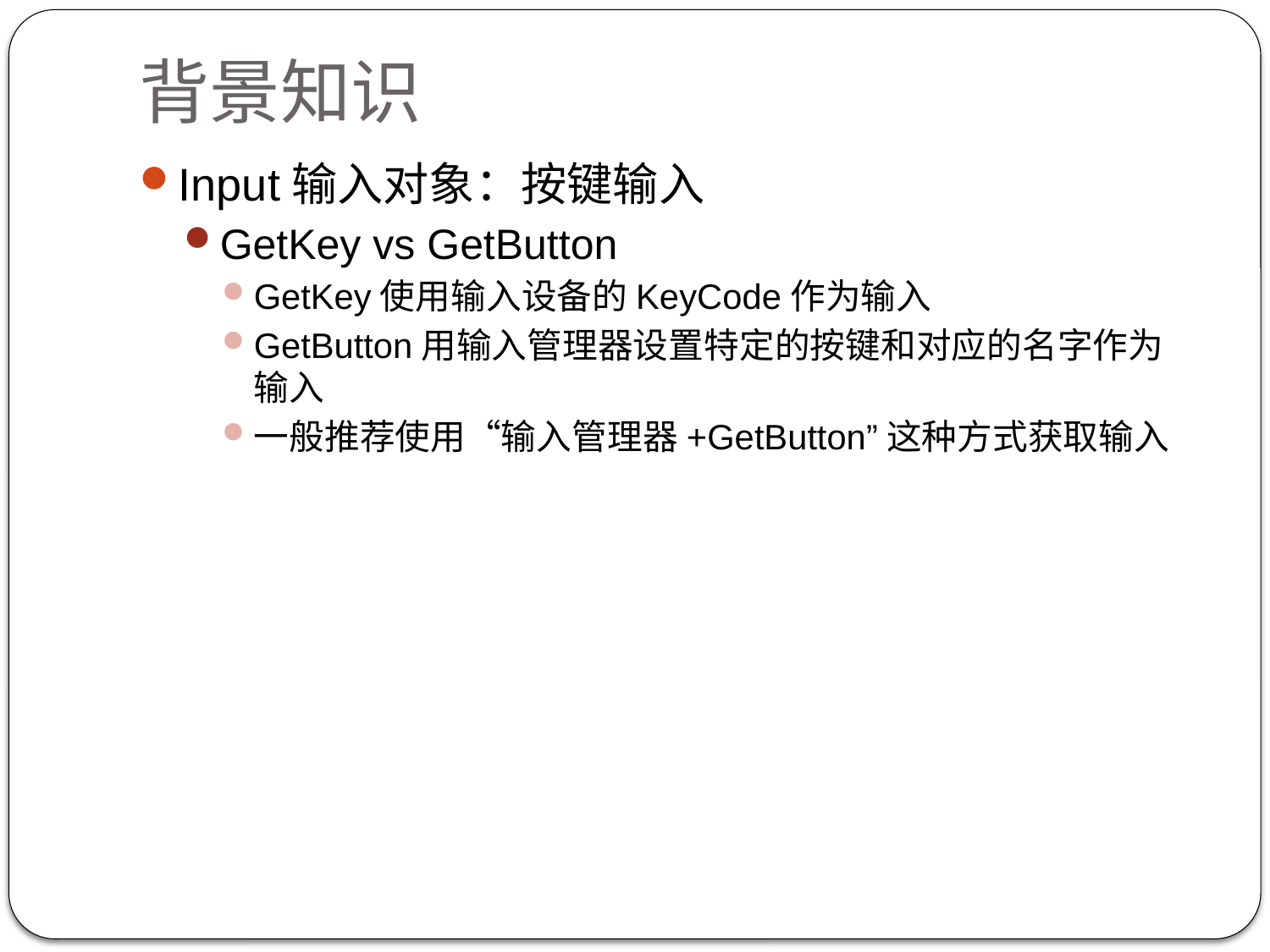

# 背景知识
Input输入对象：按键输入
GetKey vs GetButton
GetKey使用输入设备的KeyCode作为输入
GetButton用输入管理器设置特定的按键和对应的名字作为输入
一般推荐使用“输入管理器+GetButton”这种方式获取输入